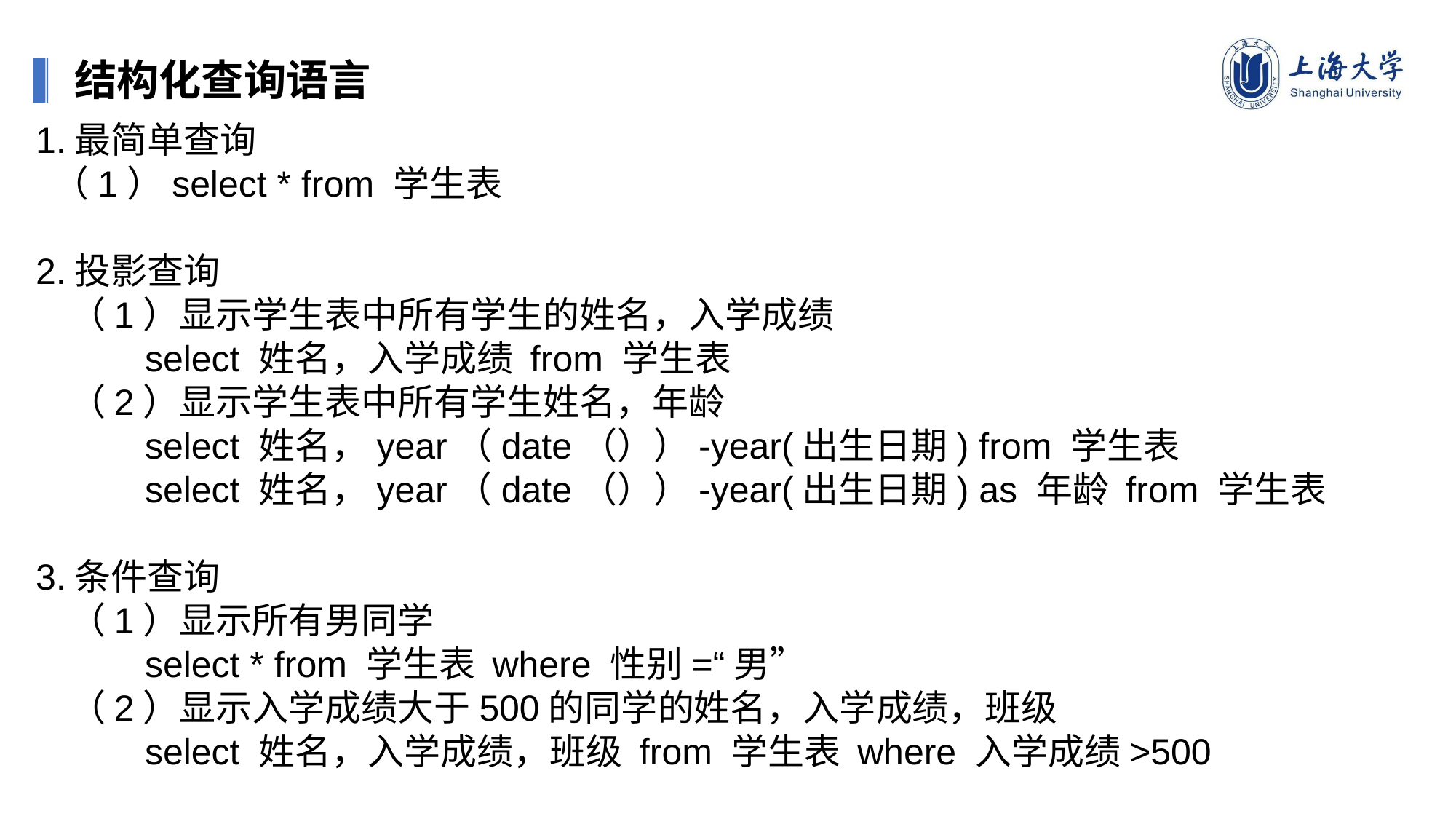

结构化查询语言
1.最简单查询
 （1）select * from 学生表

2.投影查询
   （1）显示学生表中所有学生的姓名，入学成绩
	select 姓名，入学成绩 from 学生表
   （2）显示学生表中所有学生姓名，年龄
	select 姓名，year（date（））-year(出生日期) from 学生表
	select 姓名，year（date（））-year(出生日期) as 年龄 from 学生表

3.条件查询
   （1）显示所有男同学
	select * from 学生表 where 性别=“男”
   （2）显示入学成绩大于500的同学的姓名，入学成绩，班级
	select 姓名，入学成绩，班级 from 学生表 where 入学成绩>500